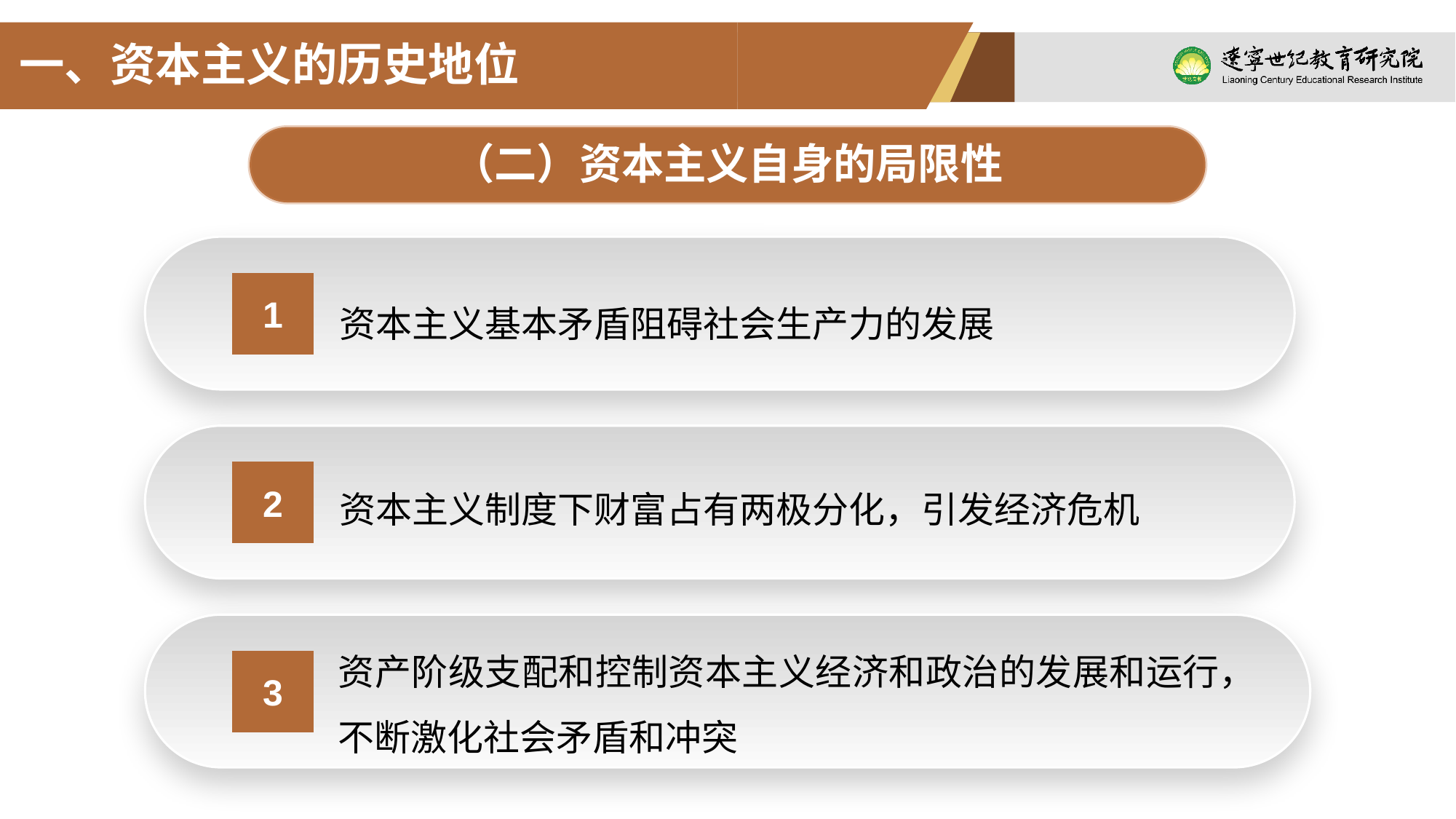

一、资本主义的历史地位
（二）资本主义自身的局限性

1
资本主义基本矛盾阻碍社会生产力的发展

2
资本主义制度下财富占有两极分化，引发经济危机

资产阶级支配和控制资本主义经济和政治的发展和运行，不断激化社会矛盾和冲突
3